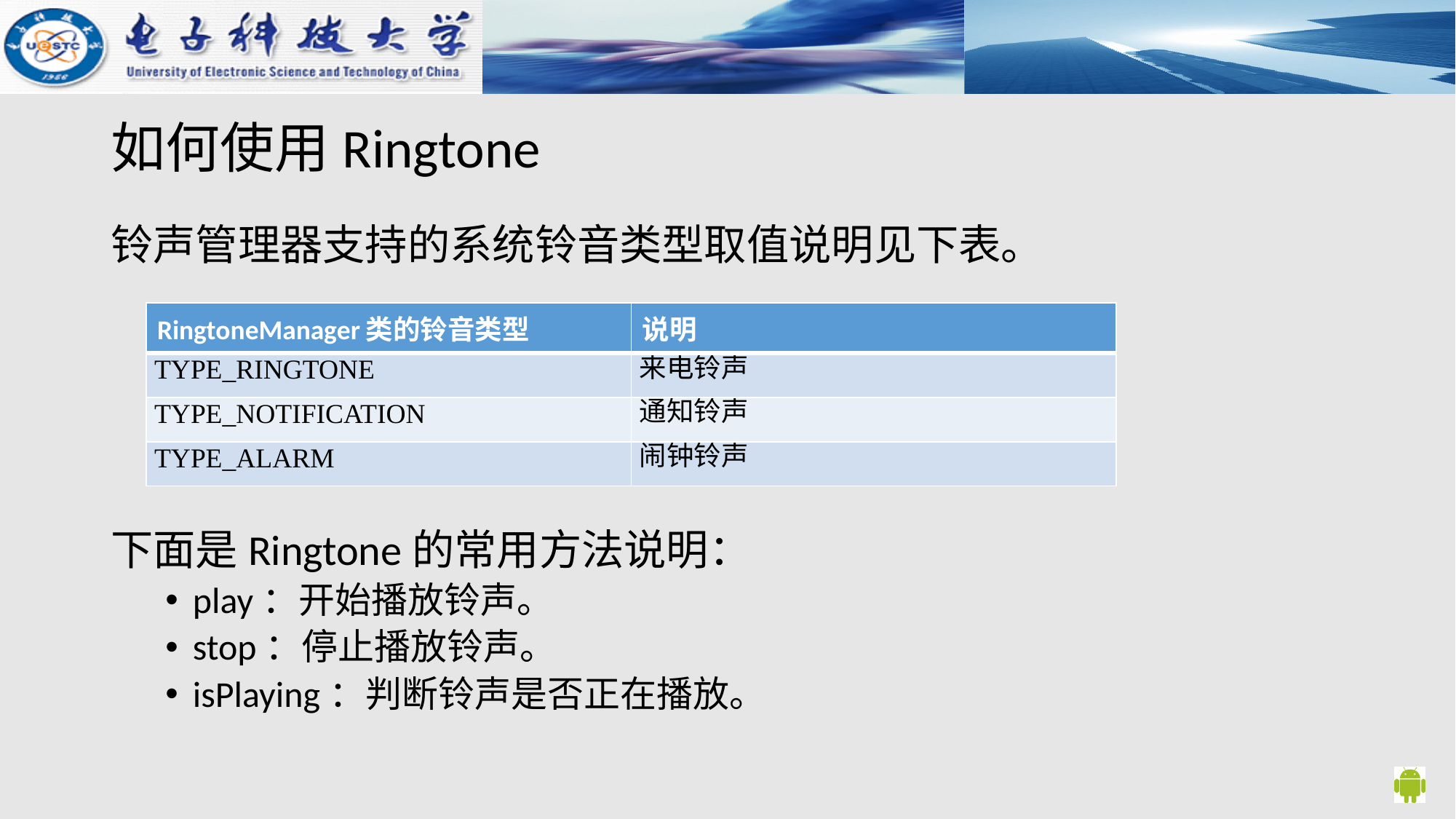

# 如何使用Ringtone
铃声管理器支持的系统铃音类型取值说明见下表。

下面是Ringtone的常用方法说明：
play：开始播放铃声。
stop：停止播放铃声。
isPlaying：判断铃声是否正在播放。
| RingtoneManager类的铃音类型 | 说明 |
| --- | --- |
| TYPE\_RINGTONE | 来电铃声 |
| TYPE\_NOTIFICATION | 通知铃声 |
| TYPE\_ALARM | 闹钟铃声 |